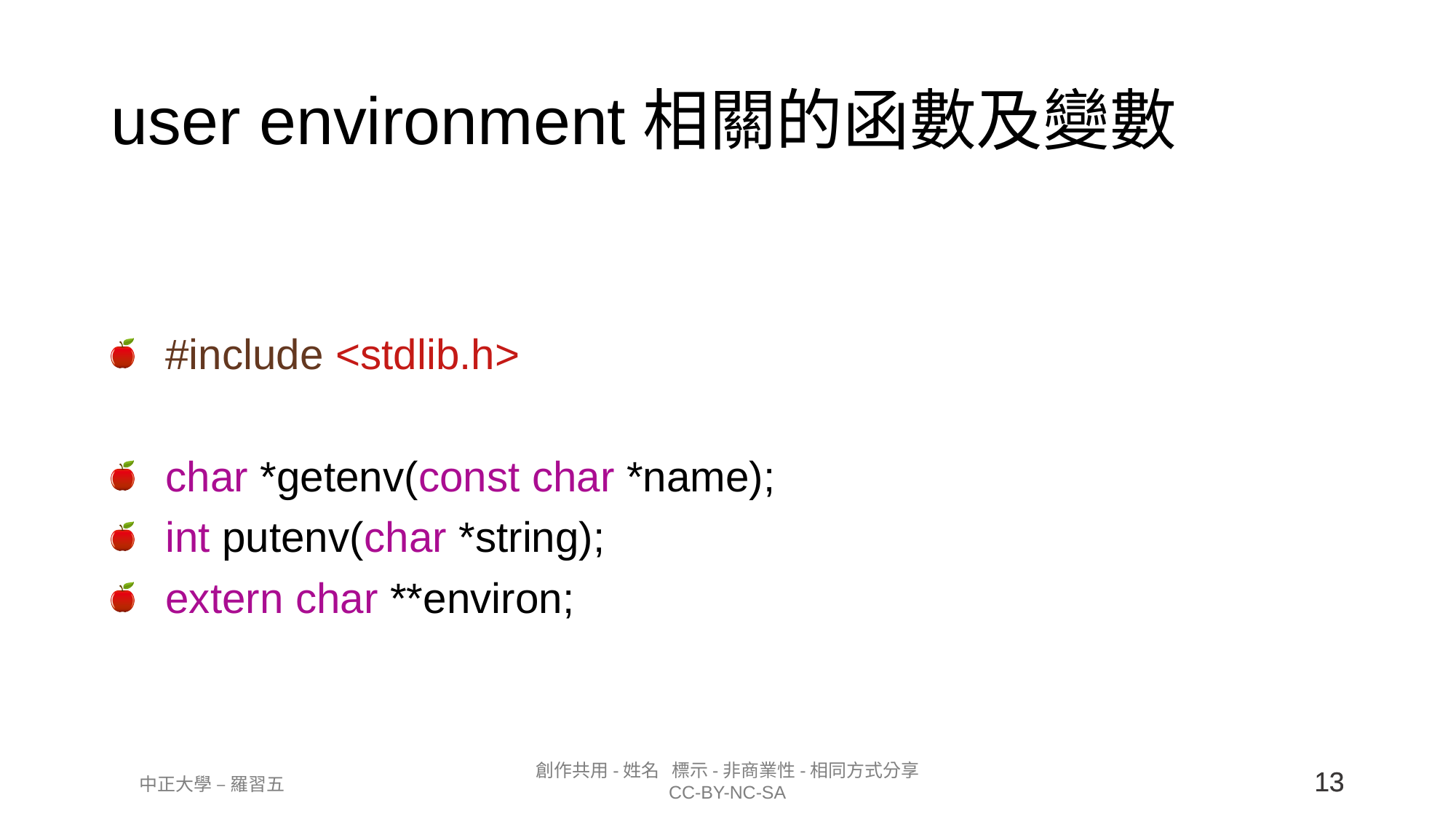

# user environment相關的函數及變數
#include <stdlib.h>

char *getenv(const char *name);
int putenv(char *string);
extern char **environ;